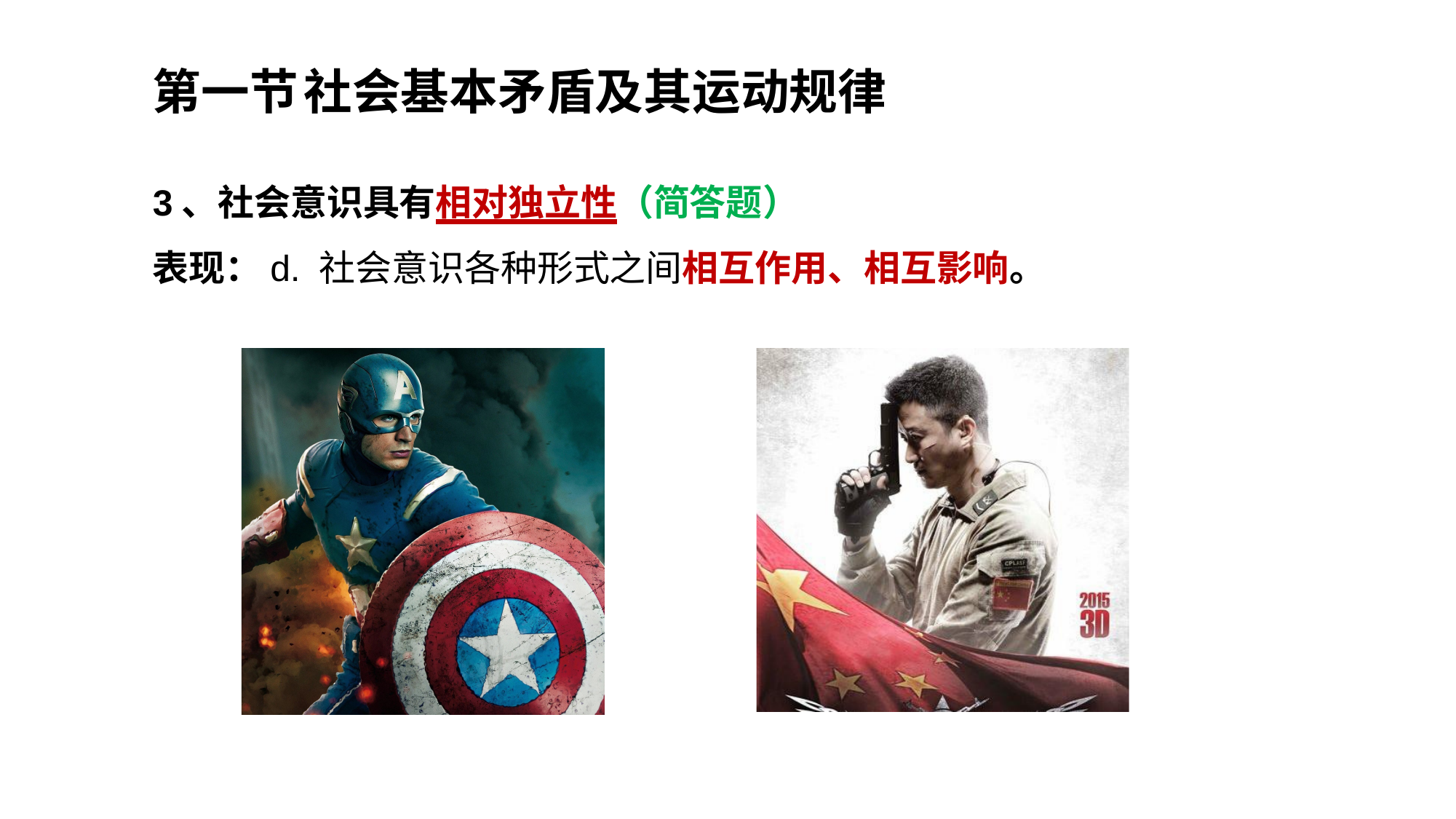

# 第一节	社会基本矛盾及其运动规律
3、社会意识具有相对独立性（简答题）
表现：d. 社会意识各种形式之间相互作用、相互影响。